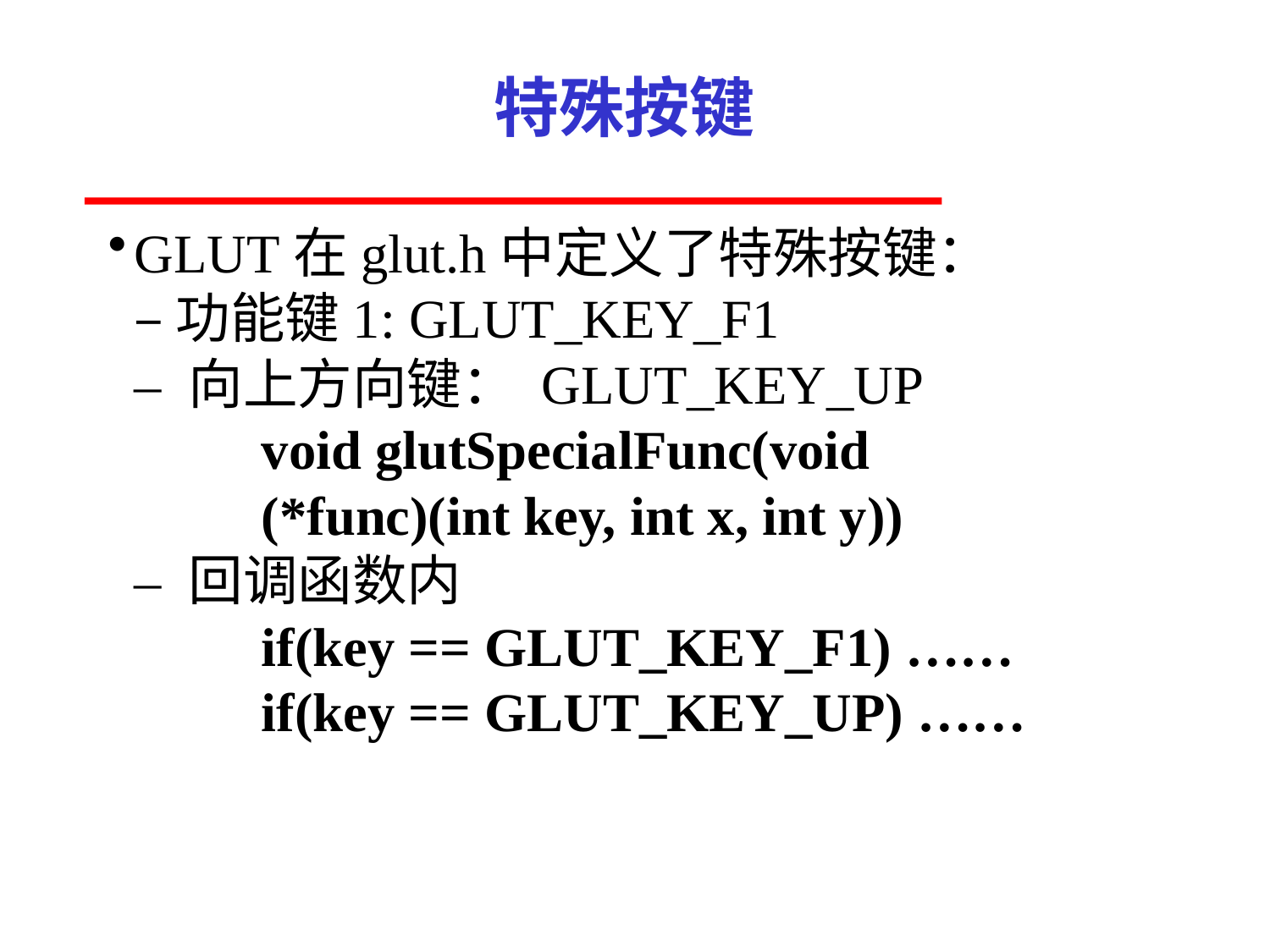

# 特殊按键
GLUT在glut.h中定义了特殊按键：
– 功能键1: GLUT_KEY_F1
– 向上方向键： GLUT_KEY_UP
	void glutSpecialFunc(void
	(*func)(int key, int x, int y))
– 回调函数内
	if(key == GLUT_KEY_F1) ……
	if(key == GLUT_KEY_UP) ……
50